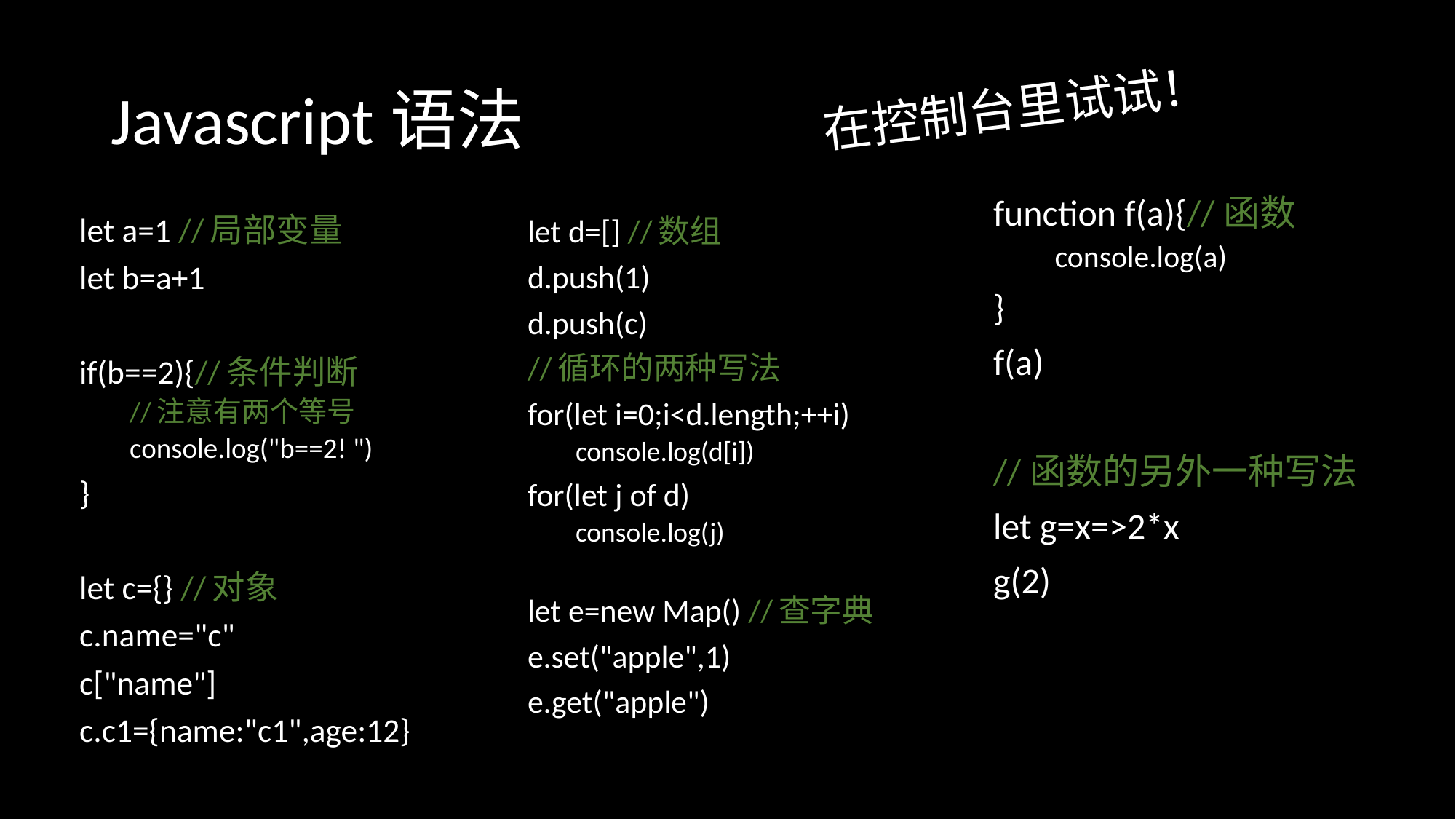

# Javascript语法
在控制台里试试！
function f(a){//函数
 console.log(a)
}
f(a)

//函数的另外一种写法
let g=x=>2*x
g(2)
let a=1 //局部变量
let b=a+1

if(b==2){//条件判断
//注意有两个等号
console.log("b==2! ")
}

let c={} //对象
c.name="c"
c["name"]
c.c1={name:"c1",age:12}
let d=[] //数组
d.push(1)
d.push(c)
//循环的两种写法
for(let i=0;i<d.length;++i)
console.log(d[i])
for(let j of d)
console.log(j)

let e=new Map() //查字典
e.set("apple",1)
e.get("apple")